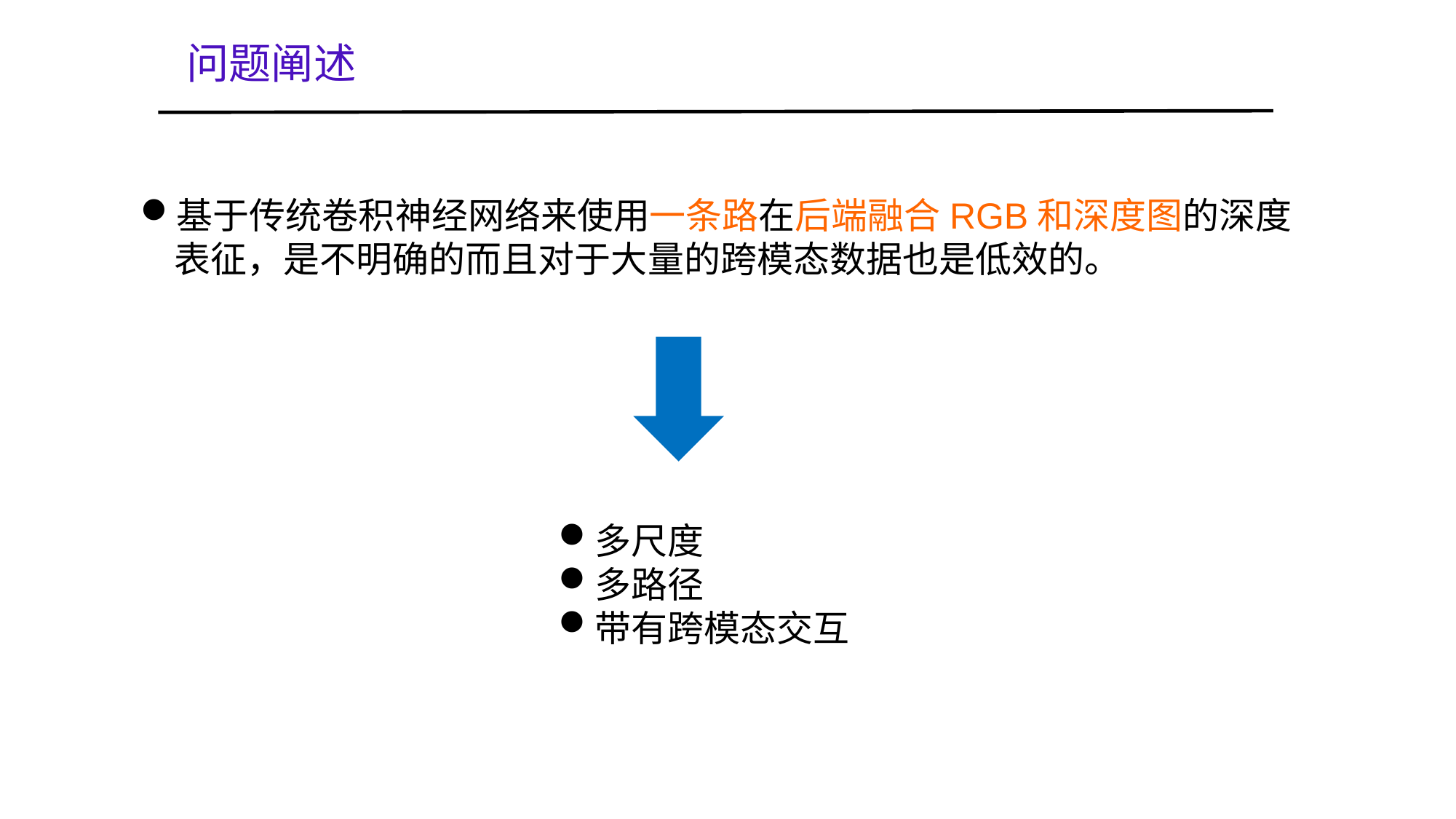

问题阐述
基于传统卷积神经网络来使用一条路在后端融合RGB和深度图的深度表征，是不明确的而且对于大量的跨模态数据也是低效的。

多尺度
多路径
带有跨模态交互